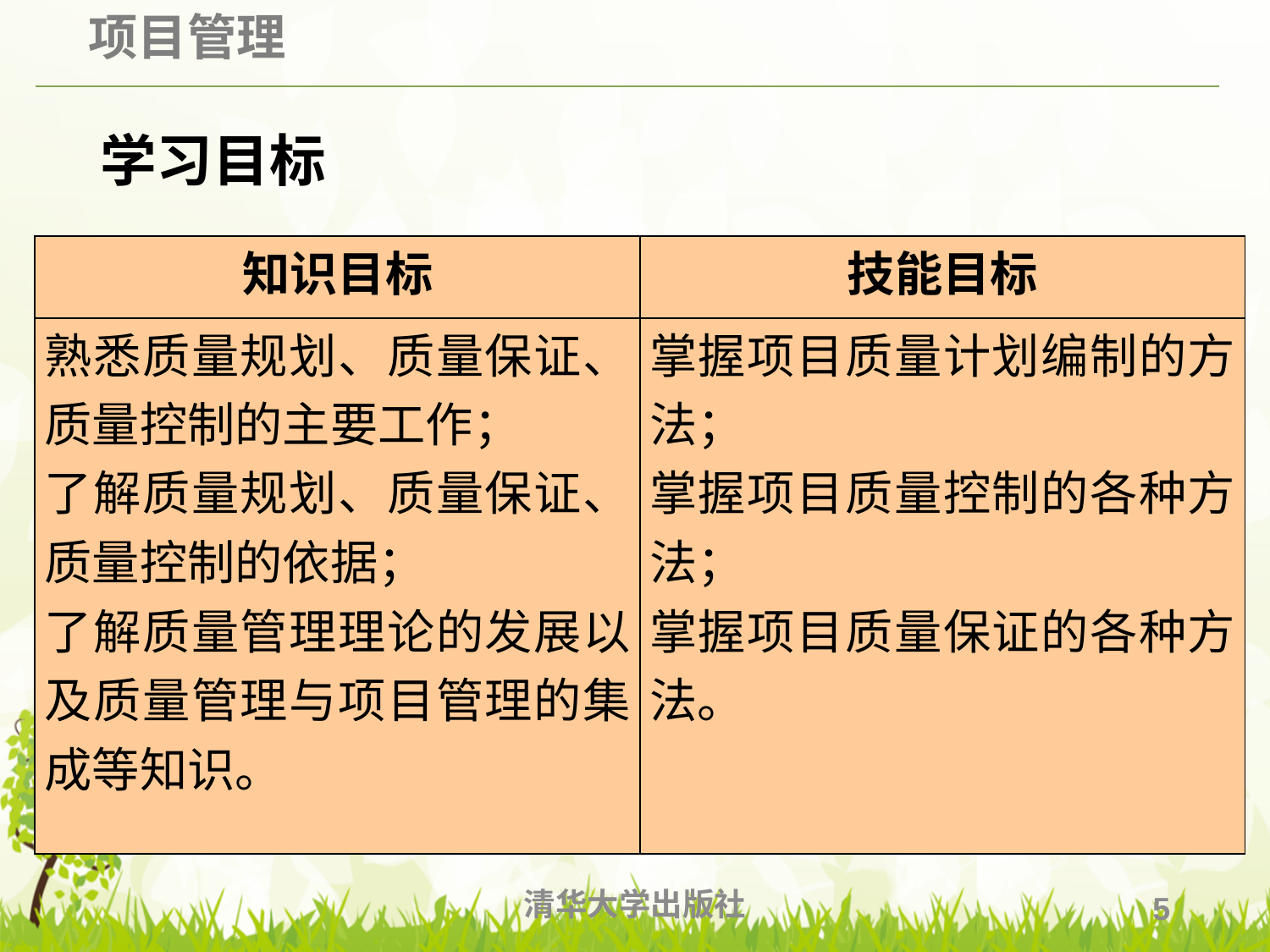

# 学习目标
| 知识目标 | 技能目标 |
| --- | --- |
| 熟悉质量规划、质量保证、质量控制的主要工作； 了解质量规划、质量保证、质量控制的依据； 了解质量管理理论的发展以及质量管理与项目管理的集成等知识。 | 掌握项目质量计划编制的方法； 掌握项目质量控制的各种方法； 掌握项目质量保证的各种方法。 |
清华大学出版社
5